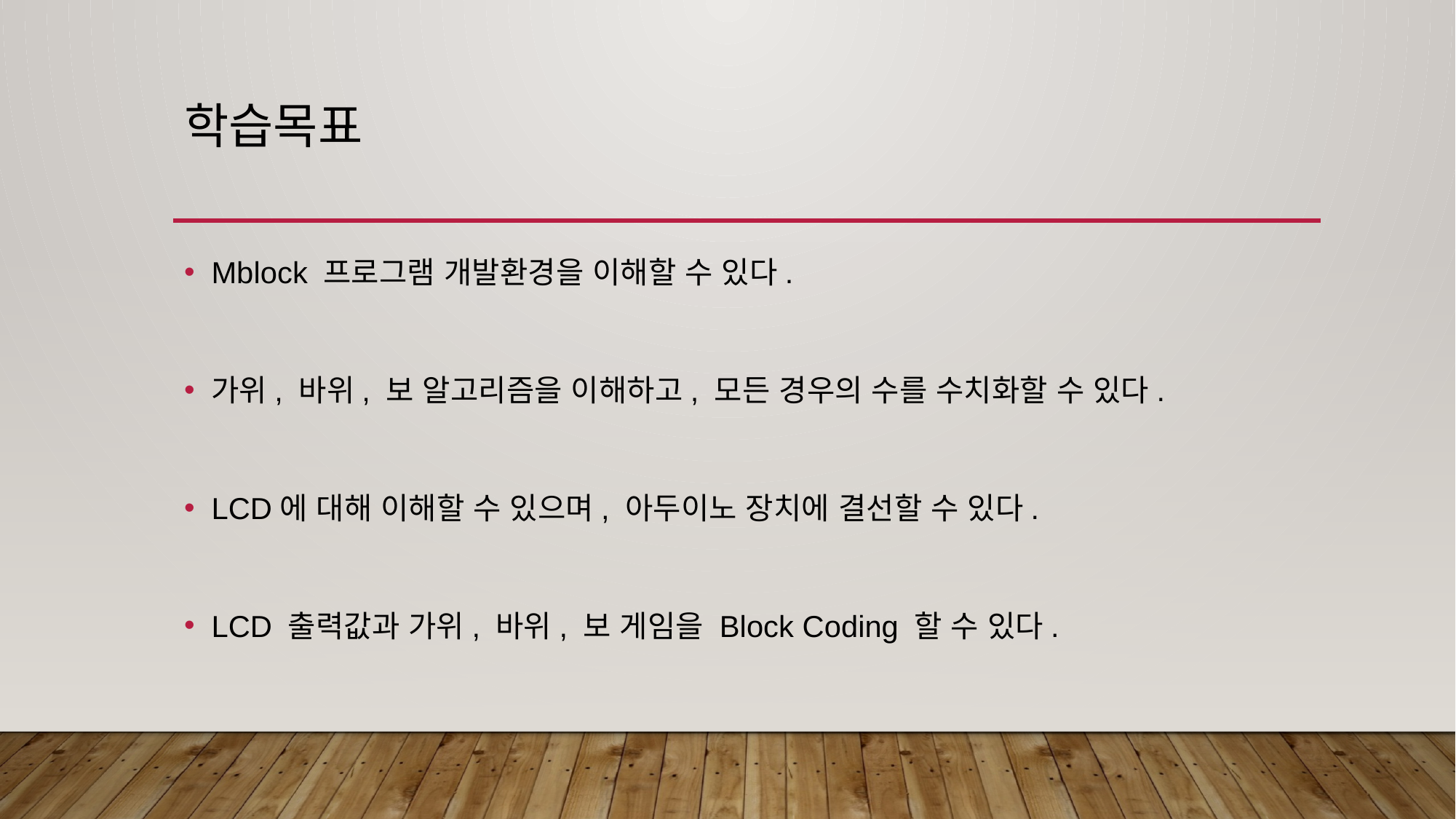

# 학습목표
Mblock 프로그램 개발환경을 이해할 수 있다.

가위, 바위, 보 알고리즘을 이해하고, 모든 경우의 수를 수치화할 수 있다.

LCD에 대해 이해할 수 있으며, 아두이노 장치에 결선할 수 있다.

LCD 출력값과 가위, 바위, 보 게임을 Block Coding 할 수 있다.